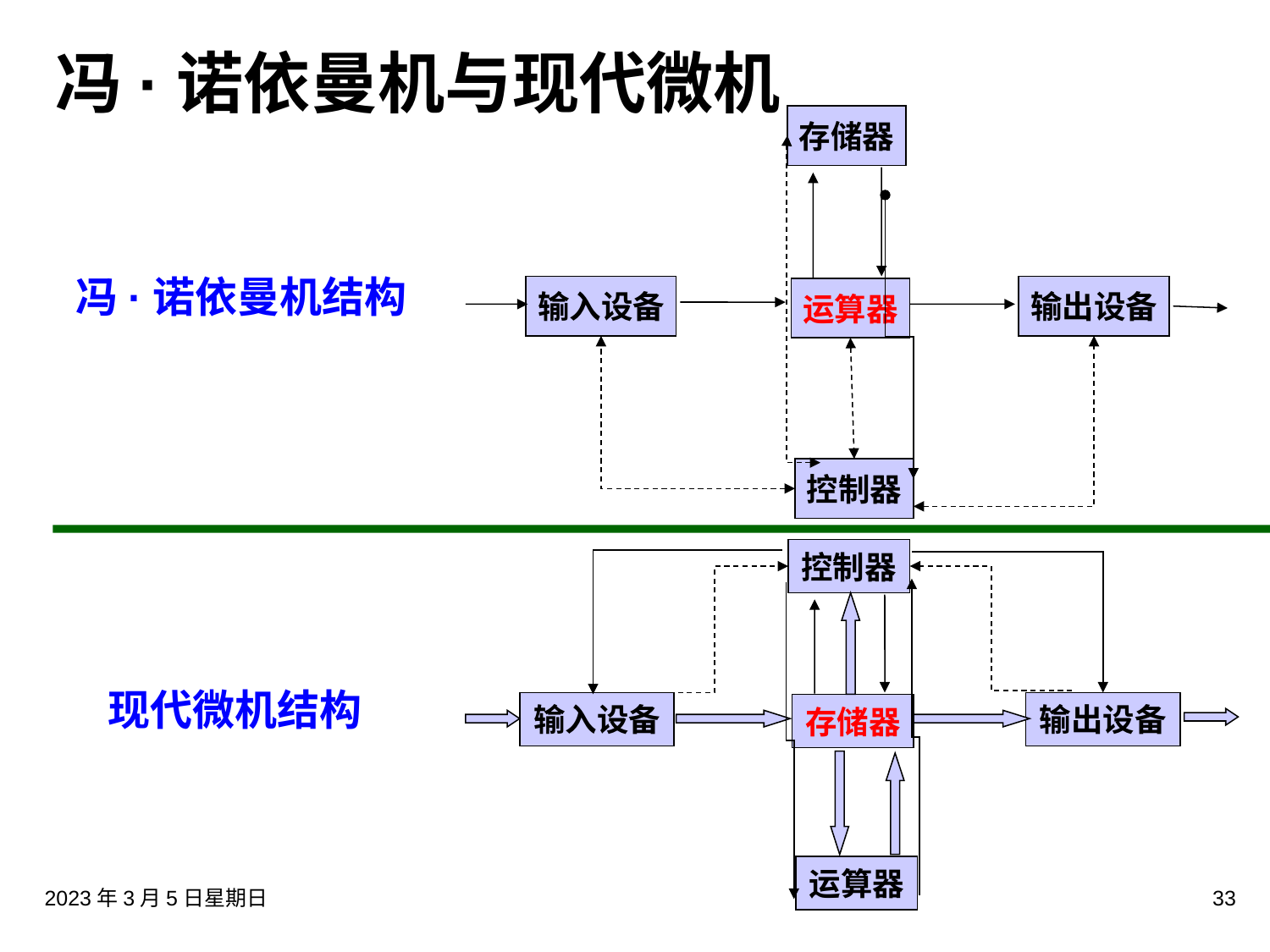

# 冯·诺依曼机与现代微机
存储器

输入设备
输出设备
运算器

控制器
冯·诺依曼机结构

控制器

输入设备
输出设备
存储器

运算器
现代微机结构
2023年3月5日星期日
33